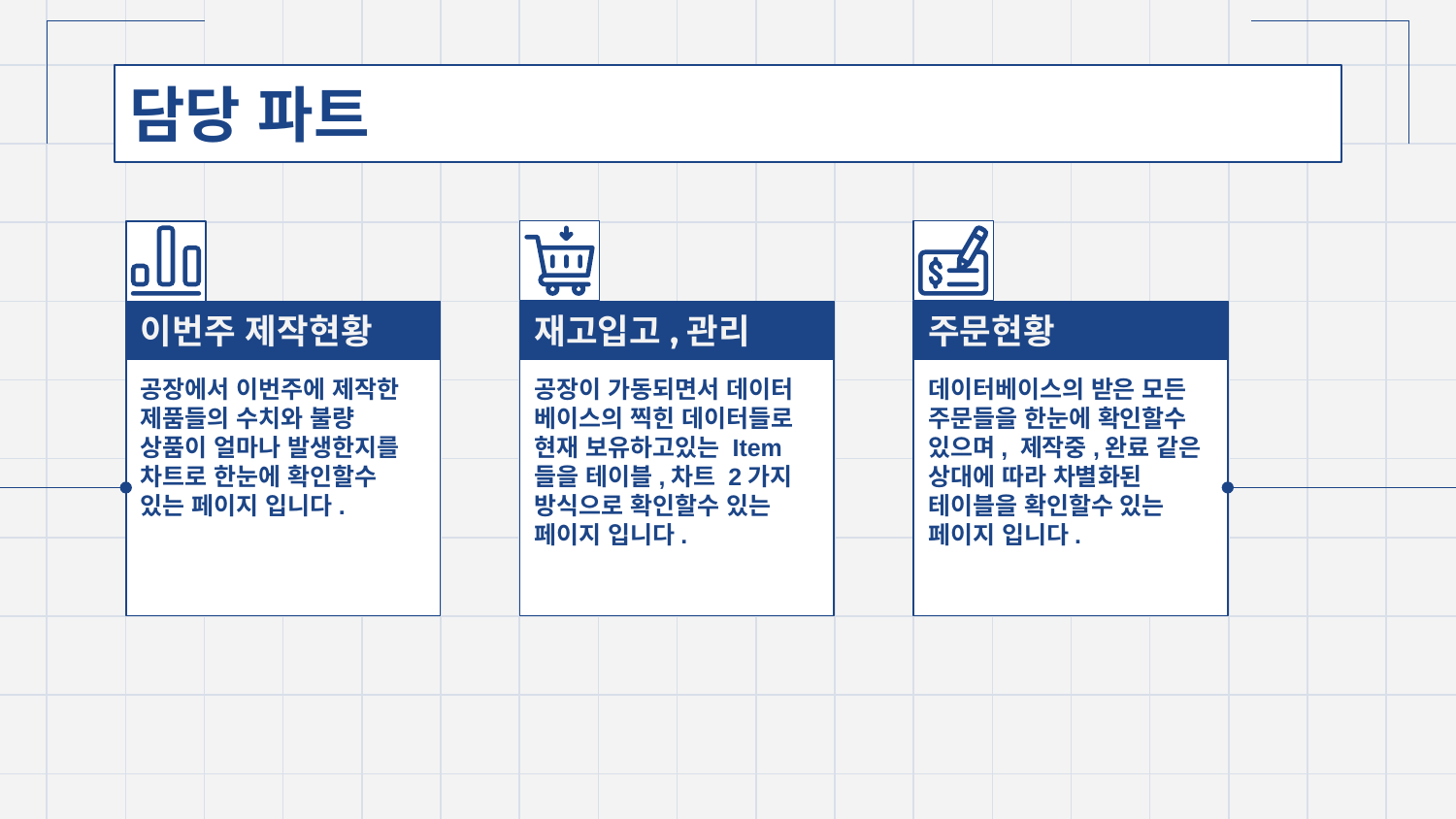

# 담당 파트

이번주 제작현황
재고입고,관리
주문현황
공장에서 이번주에 제작한 제품들의 수치와 불량 상품이 얼마나 발생한지를 차트로 한눈에 확인할수 있는 페이지 입니다.
데이터베이스의 받은 모든 주문들을 한눈에 확인할수 있으며, 제작중,완료 같은 상대에 따라 차별화된 테이블을 확인할수 있는 페이지 입니다.
공장이 가동되면서 데이터 베이스의 찍힌 데이터들로 현재 보유하고있는 Item들을 테이블,차트 2가지 방식으로 확인할수 있는 페이지 입니다.